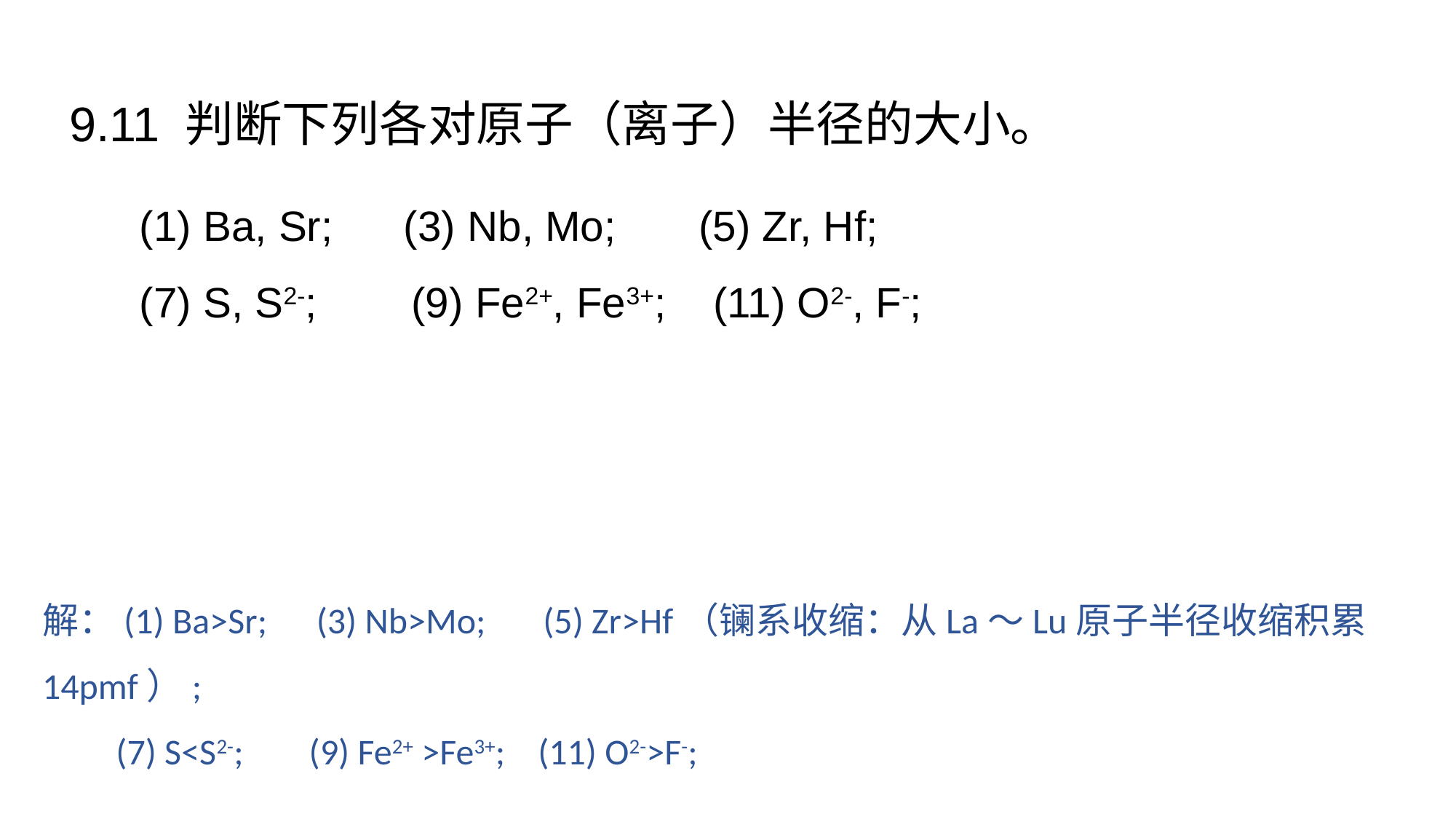

9.11 判断下列各对原子（离子）半径的大小。
(1) Ba, Sr;      (3) Nb, Mo;       (5) Zr, Hf;
(7) S, S2-;        (9) Fe2+, Fe3+;    (11) O2-, F-;
解：(1) Ba>Sr;      (3) Nb>Mo;       (5) Zr>Hf（镧系收缩：从La～Lu原子半径收缩积累14pmf）;
         (7) S<S2-;        (9) Fe2+ >Fe3+;    (11) O2->F-;